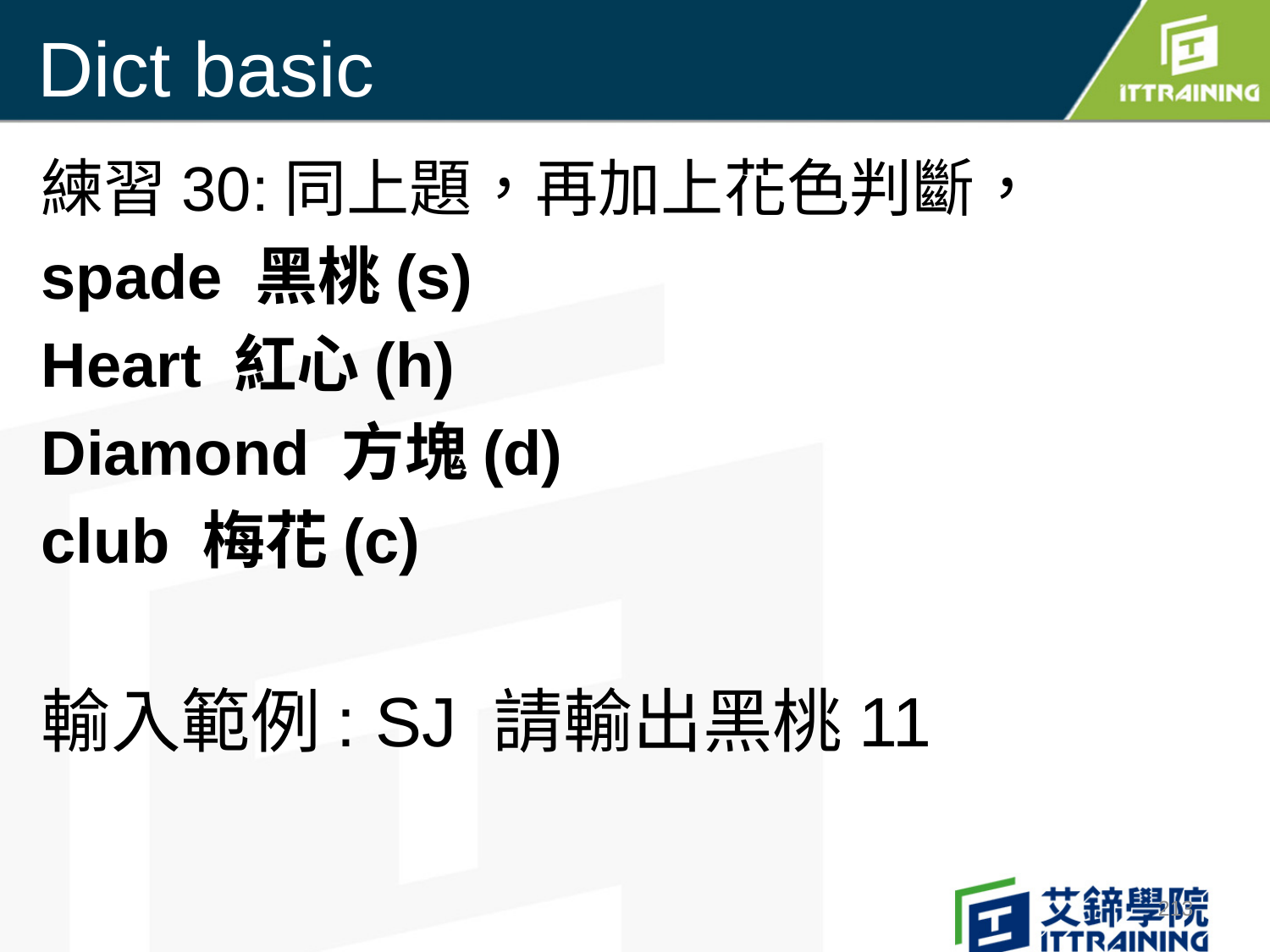

# Dict basic
練習30:同上題，再加上花色判斷，
spade 黑桃(s)
Heart 紅心(h)
Diamond 方塊(d)
club 梅花(c)

輸入範例: SJ 請輸出黑桃11
213